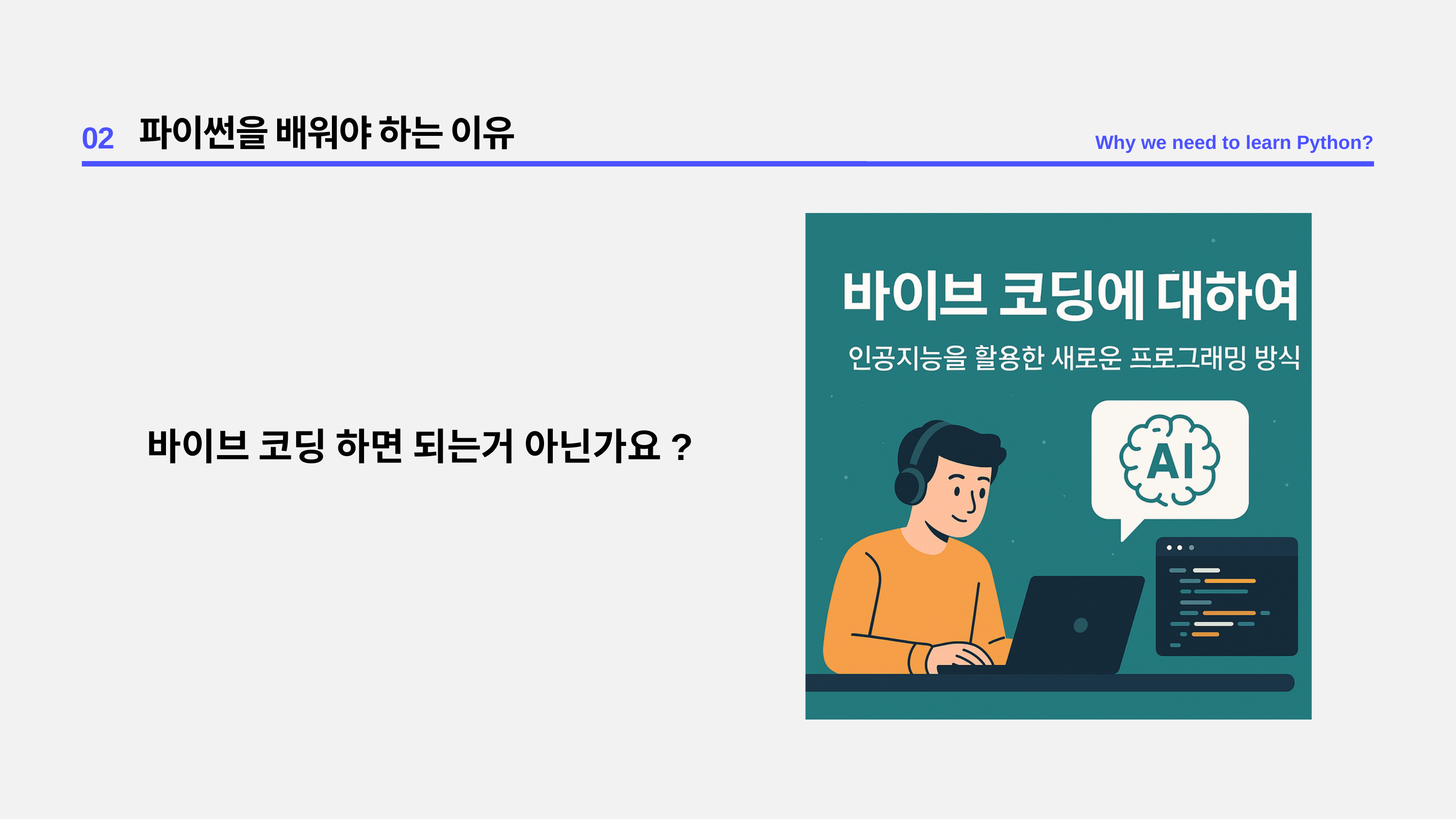

02
파이썬을 배워야 하는 이유
Why we need to learn Python?

바이브 코딩 하면 되는거 아닌가요?